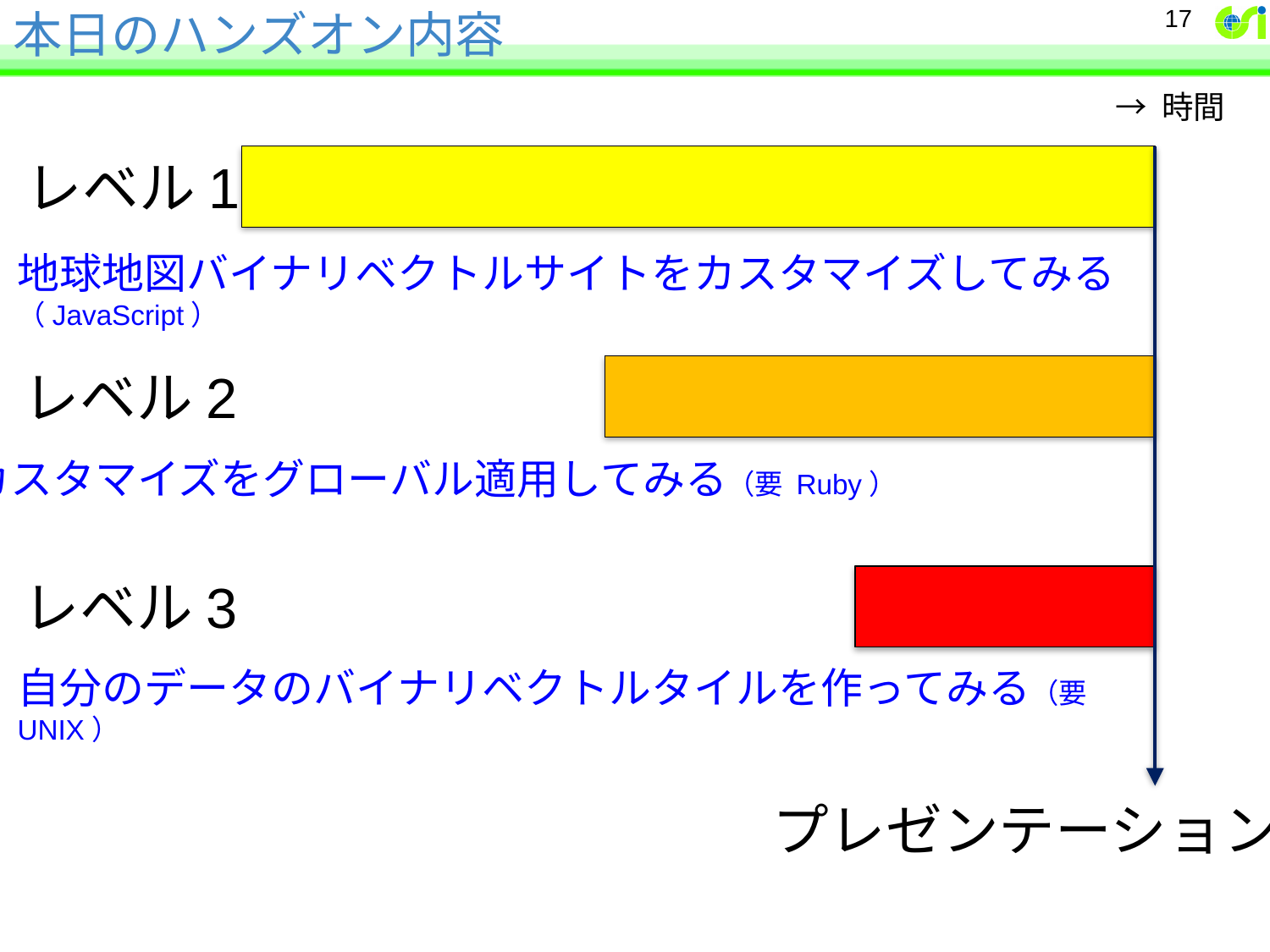

# 本日のハンズオン内容
17
→ 時間
レベル1

地球地図バイナリベクトルサイトをカスタマイズしてみる（JavaScript）
レベル2

カスタマイズをグローバル適用してみる（要 Ruby）
レベル3

自分のデータのバイナリベクトルタイルを作ってみる（要 UNIX）
プレゼンテーション